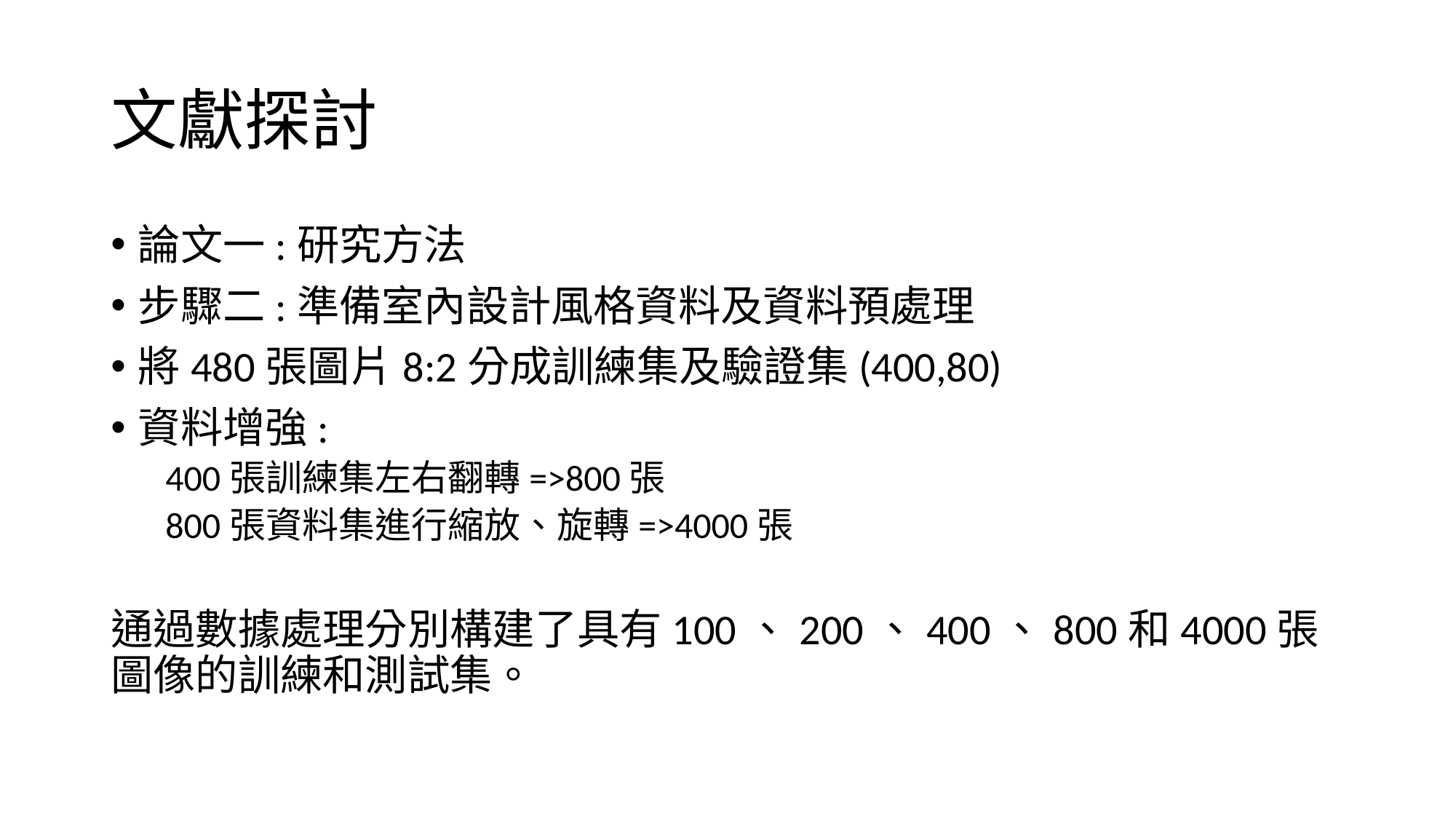

# 文獻探討
論文一:研究方法
步驟二:準備室內設計風格資料及資料預處理
將480張圖片8:2分成訓練集及驗證集(400,80)
資料增強:
400張訓練集左右翻轉=>800張
800張資料集進行縮放、旋轉=>4000張

通過數據處理分別構建了具有100、200、400、800和4000張圖像的訓練和測試集。